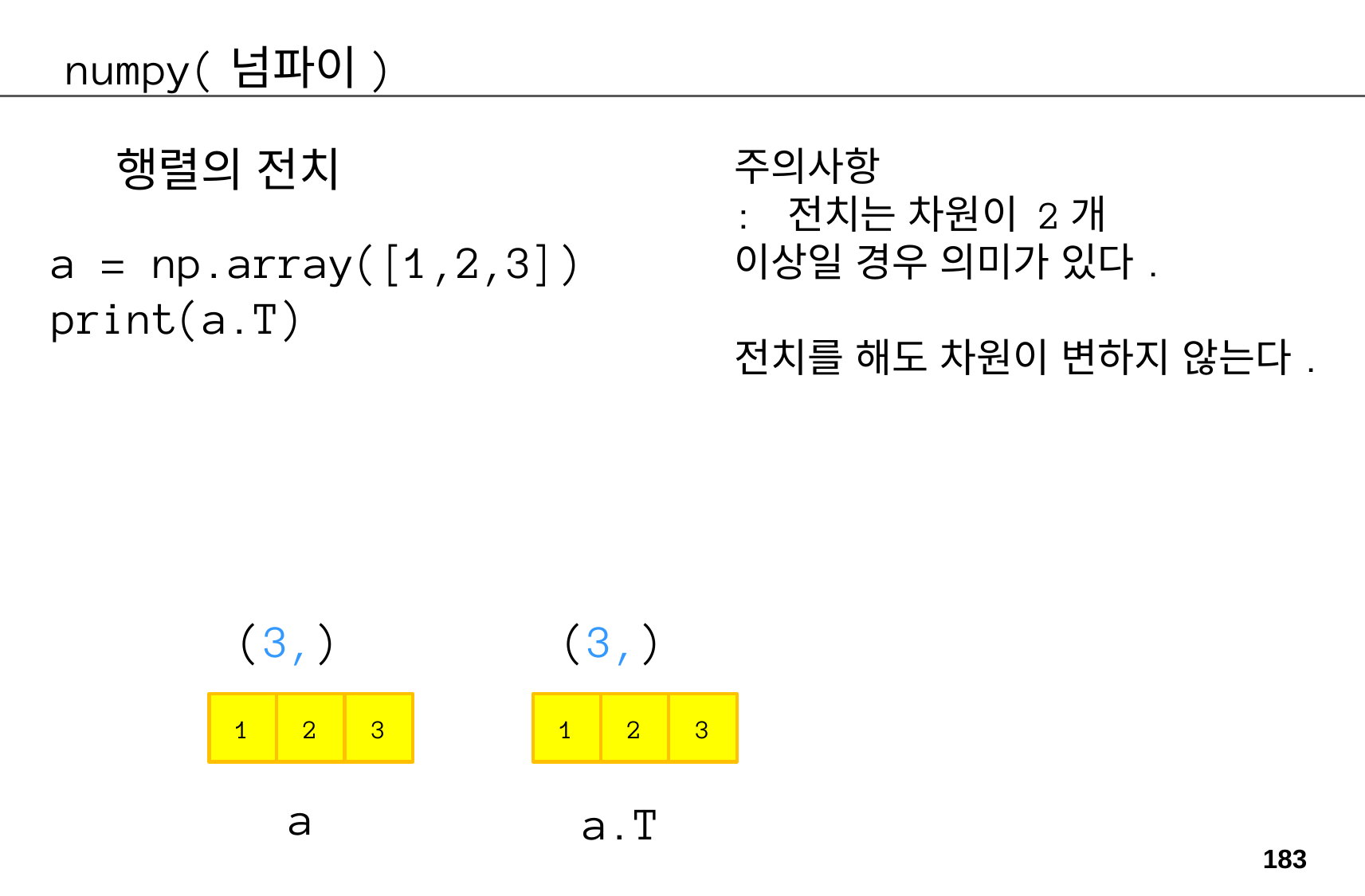

numpy(넘파이)
행렬의 전치
주의사항
: 전치는 차원이 2개
이상일 경우 의미가 있다.

전치를 해도 차원이 변하지 않는다.
a = np.array([1,2,3])
print(a.T)
(3,)
(3,)
1
2
3
1
2
3
a
a.T